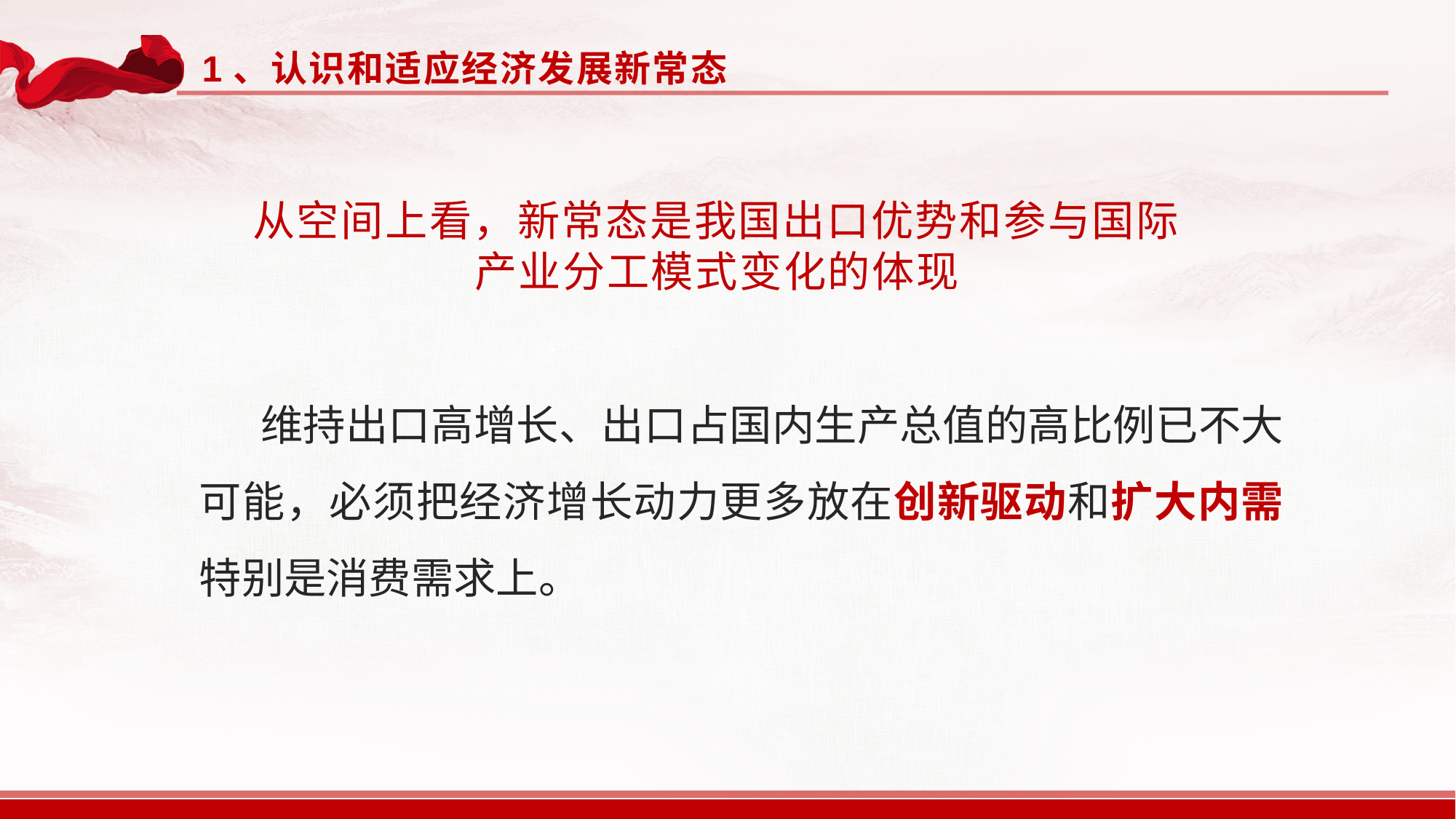

1、认识和适应经济发展新常态
从空间上看，新常态是我国出口优势和参与国际产业分工模式变化的体现
　　维持出口高增长、出口占国内生产总值的高比例已不大可能，必须把经济增长动力更多放在创新驱动和扩大内需特别是消费需求上。